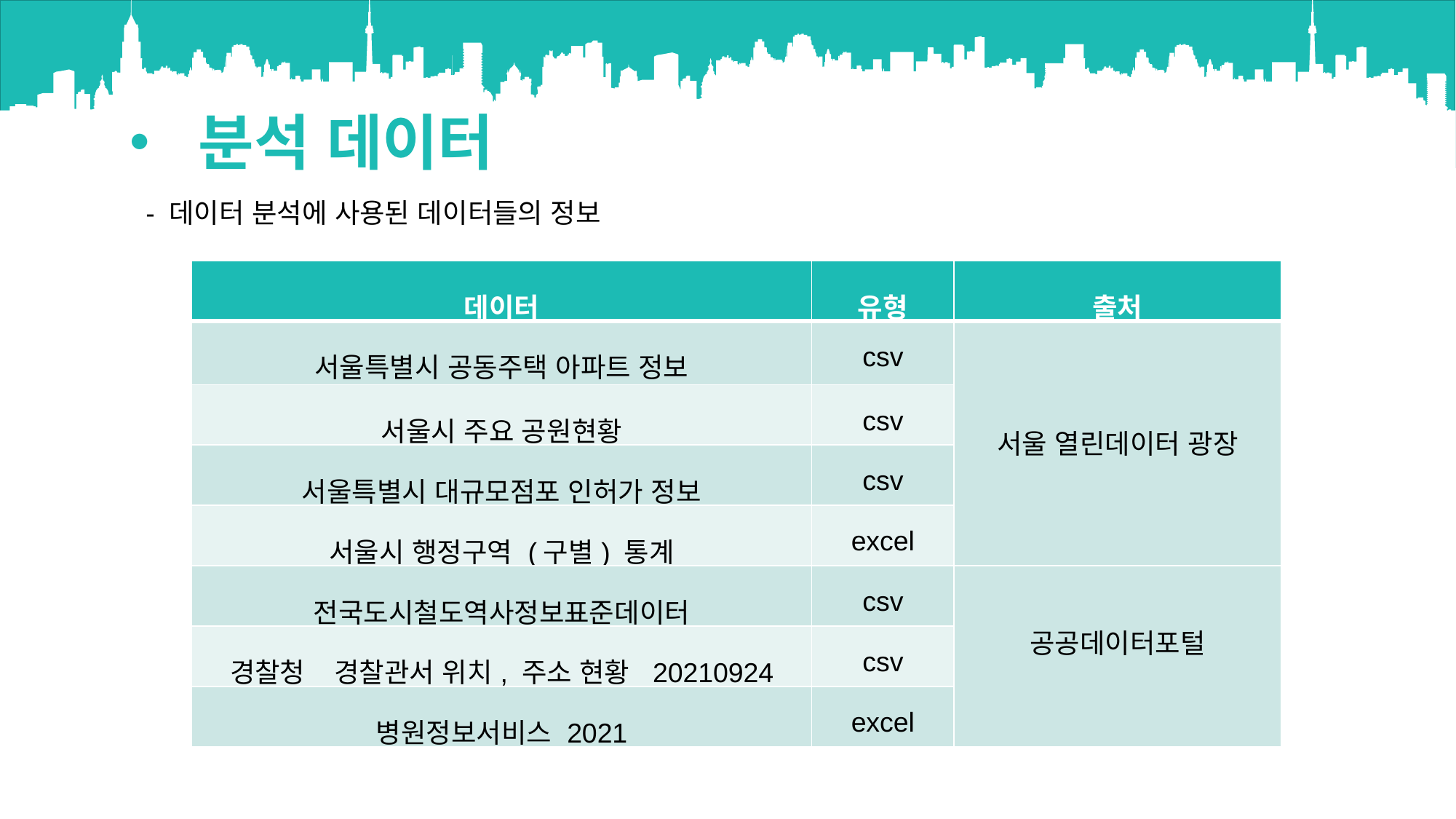

• 분석 데이터
- 데이터 분석에 사용된 데이터들의 정보
| 데이터 | 유형 | 출처 |
| --- | --- | --- |
| 서울특별시 공동주택 아파트 정보 | csv | 서울 열린데이터 광장 |
| 서울시 주요 공원현황 | csv |  |
| 서울특별시 대규모점포 인허가 정보 | csv |  |
| 서울시 행정구역 (구별) 통계 | excel |  |
| 전국도시철도역사정보표준데이터 | csv | 공공데이터포털 |
| 경찰청\_경찰관서 위치, 주소 현황\_20210924 | csv |  |
| 병원정보서비스 2021 | excel |  |